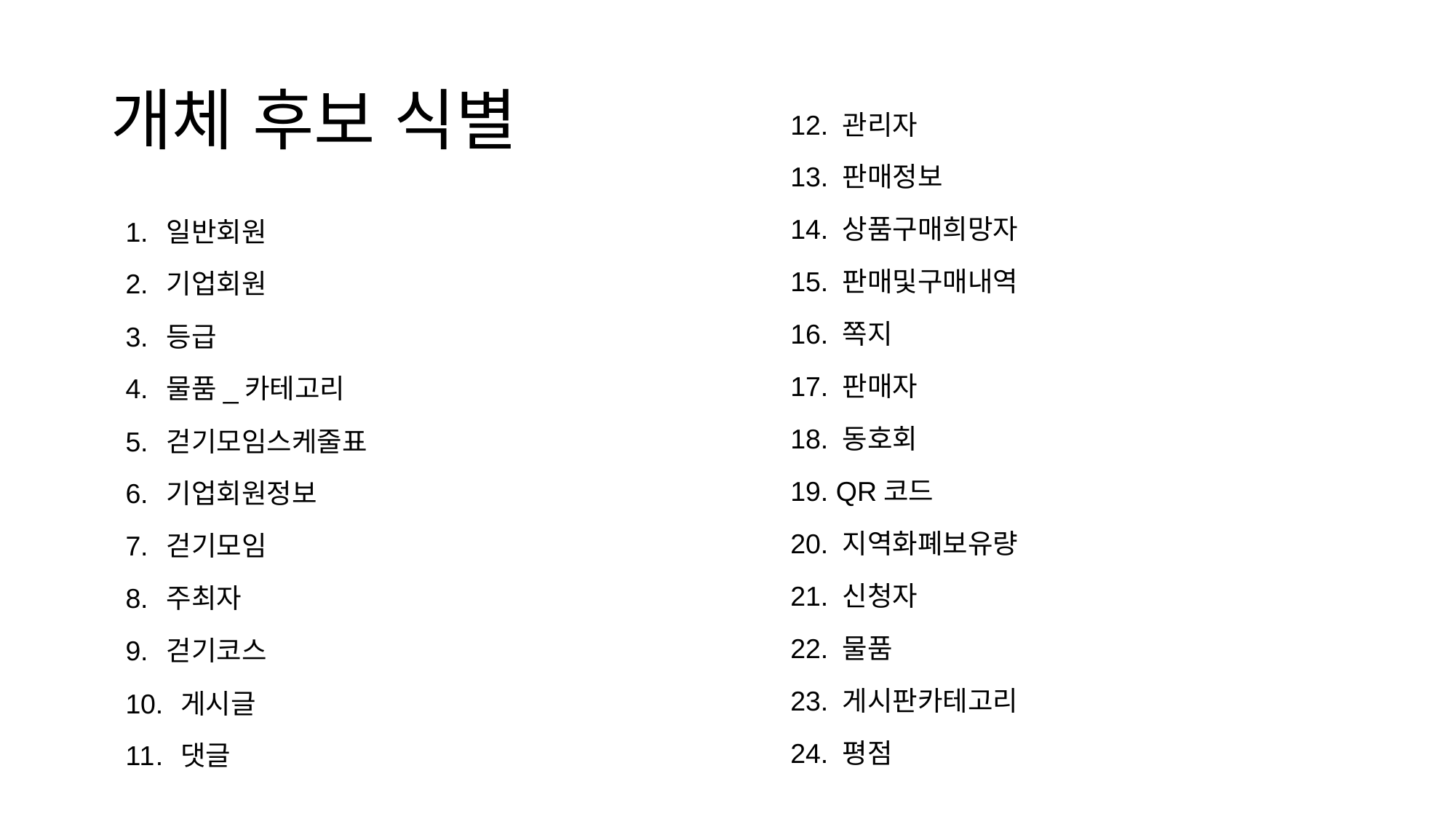

# 개체 후보 식별
12. 관리자
13. 판매정보
14. 상품구매희망자
15. 판매및구매내역
16. 쪽지
17. 판매자
18. 동호회
19. QR코드
20. 지역화폐보유량
21. 신청자
22. 물품
23. 게시판카테고리
24. 평점
일반회원
기업회원
등급
물품_카테고리
걷기모임스케줄표
기업회원정보
걷기모임
주최자
걷기코스
 게시글
 댓글